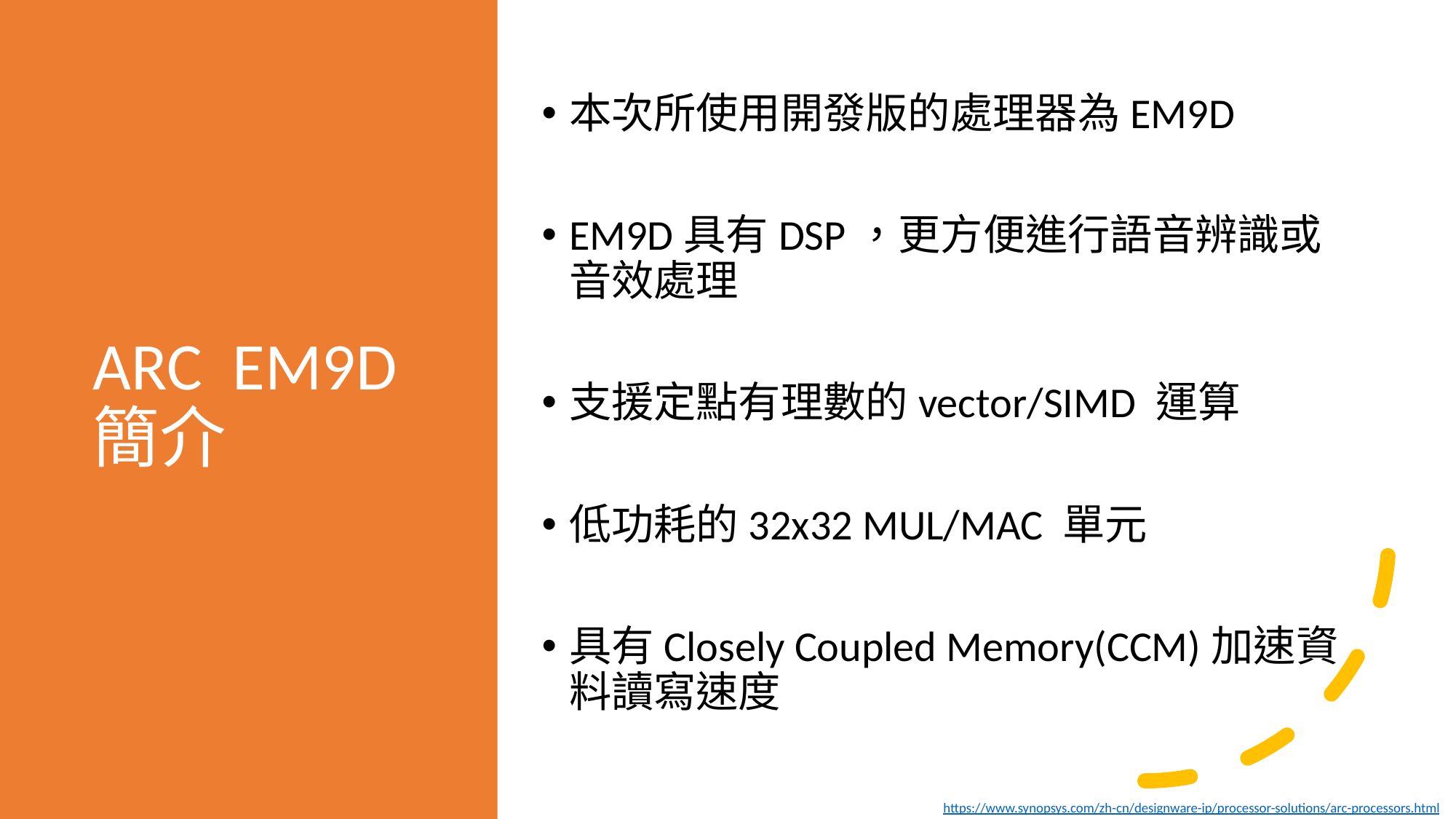

# ARC  EM9D 簡介
本次所使用開發版的處理器為EM9D

EM9D具有DSP，更方便進行語音辨識或音效處理

支援定點有理數的vector/SIMD 運算

低功耗的32x32 MUL/MAC 單元

具有Closely Coupled Memory(CCM)加速資料讀寫速度

6
https://www.synopsys.com/zh-cn/designware-ip/processor-solutions/arc-processors.html